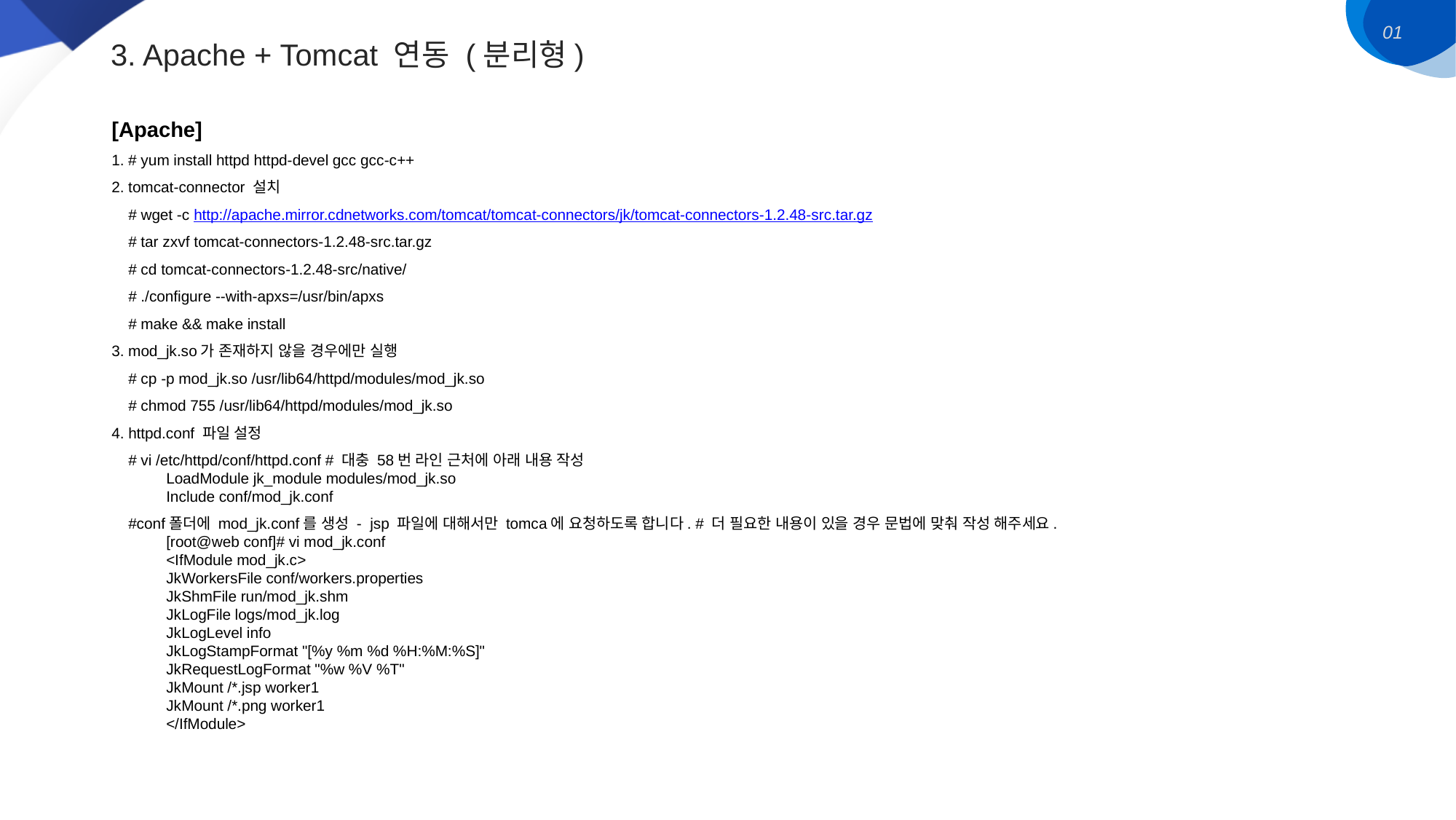

01
3. Apache + Tomcat 연동 (분리형)
[Apache]
1. # yum install httpd httpd-devel gcc gcc-c++
2. tomcat-connector 설치
    # wget -c http://apache.mirror.cdnetworks.com/tomcat/tomcat-connectors/jk/tomcat-connectors-1.2.48-src.tar.gz
    # tar zxvf tomcat-connectors-1.2.48-src.tar.gz
    # cd tomcat-connectors-1.2.48-src/native/
    # ./configure --with-apxs=/usr/bin/apxs
    # make && make install
3. mod_jk.so가 존재하지 않을 경우에만 실행
    # cp -p mod_jk.so /usr/lib64/httpd/modules/mod_jk.so
    # chmod 755 /usr/lib64/httpd/modules/mod_jk.so
4. httpd.conf 파일 설정
    # vi /etc/httpd/conf/httpd.conf # 대충 58번 라인 근처에 아래 내용 작성
LoadModule jk_module modules/mod_jk.so
Include conf/mod_jk.conf
    #conf폴더에 mod_jk.conf를 생성 -  jsp 파일에 대해서만 tomca에 요청하도록 합니다. # 더 필요한 내용이 있을 경우 문법에 맞춰 작성 해주세요.
[root@web conf]# vi mod_jk.conf
<IfModule mod_jk.c>
JkWorkersFile conf/workers.properties
JkShmFile run/mod_jk.shm
JkLogFile logs/mod_jk.log
JkLogLevel info
JkLogStampFormat "[%y %m %d %H:%M:%S]"
JkRequestLogFormat "%w %V %T"
JkMount /*.jsp worker1
JkMount /*.png worker1
</IfModule>